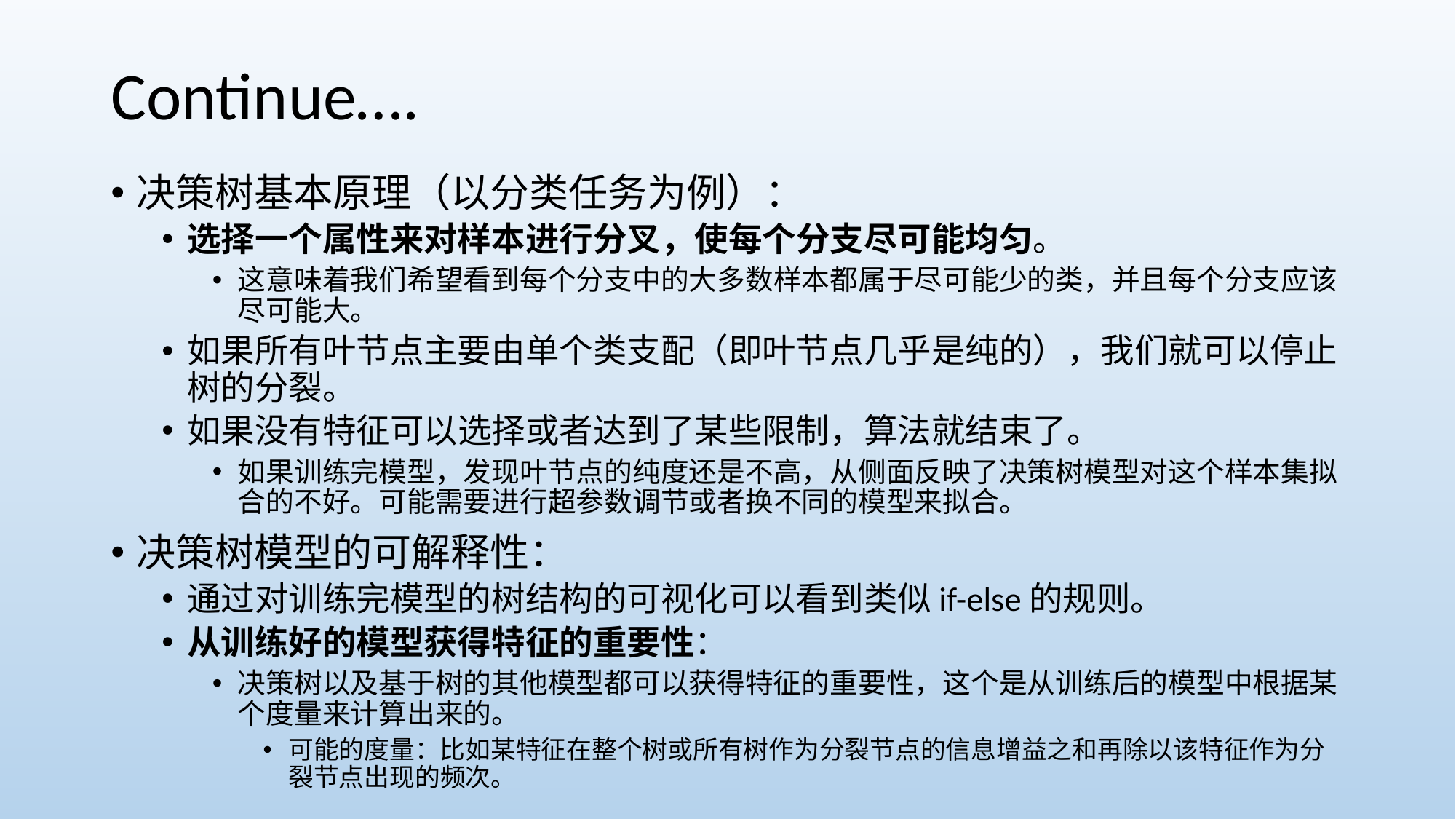

# Continue….
决策树基本原理（以分类任务为例）：
选择一个属性来对样本进行分叉，使每个分支尽可能均匀。
这意味着我们希望看到每个分支中的大多数样本都属于尽可能少的类，并且每个分支应该尽可能大。
如果所有叶节点主要由单个类支配（即叶节点几乎是纯的），我们就可以停止树的分裂。
如果没有特征可以选择或者达到了某些限制，算法就结束了。
如果训练完模型，发现叶节点的纯度还是不高，从侧面反映了决策树模型对这个样本集拟合的不好。可能需要进行超参数调节或者换不同的模型来拟合。
决策树模型的可解释性：
通过对训练完模型的树结构的可视化可以看到类似if-else的规则。
从训练好的模型获得特征的重要性：
决策树以及基于树的其他模型都可以获得特征的重要性，这个是从训练后的模型中根据某个度量来计算出来的。
可能的度量：比如某特征在整个树或所有树作为分裂节点的信息增益之和再除以该特征作为分裂节点出现的频次。